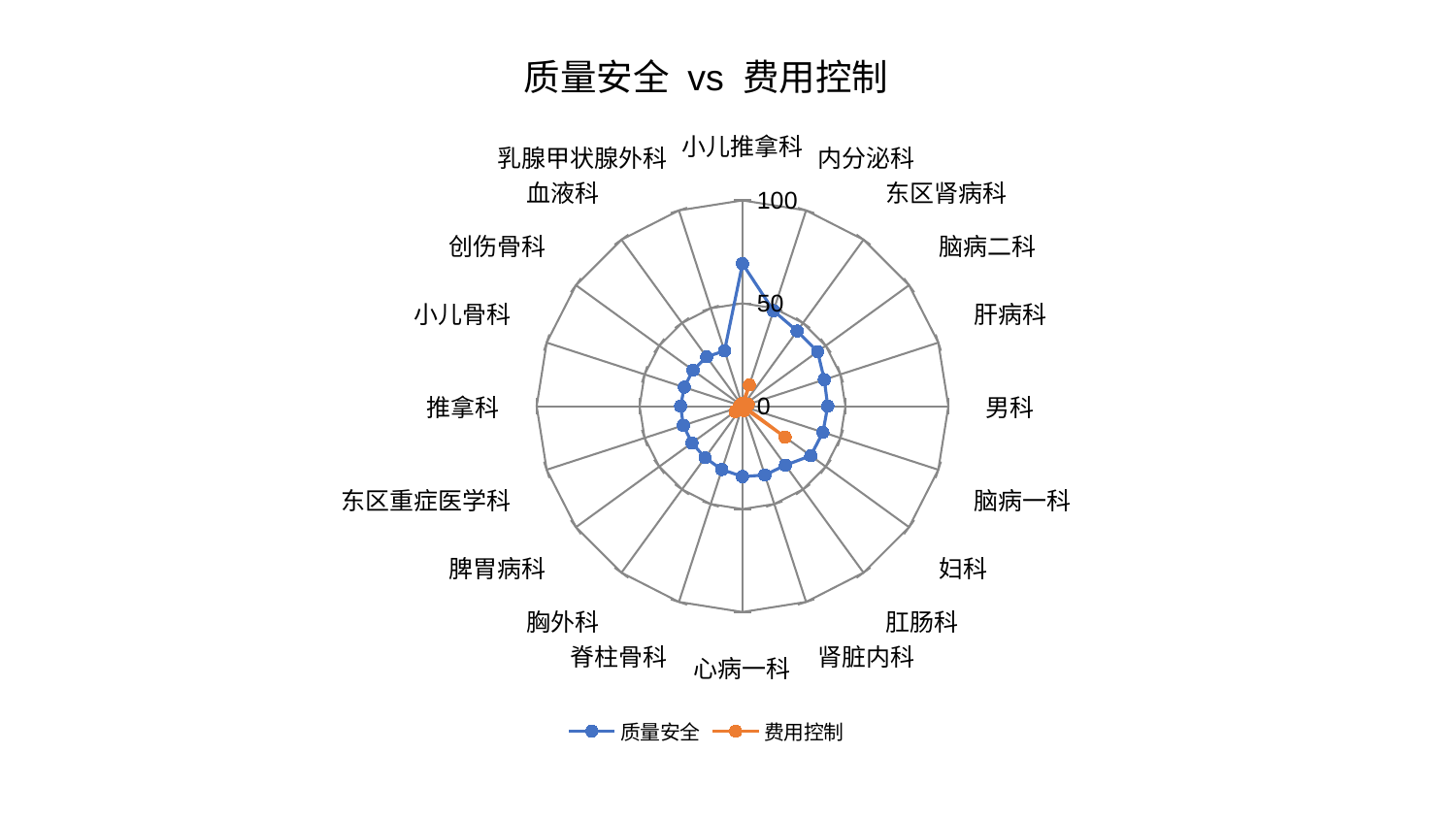

### Chart: 质量安全 vs 费用控制

| Category | 质量安全 | 费用控制 |
|---|---|---|
| 小儿推拿科 | 69.21862965486271 | 1.3359642188073328 |
| 内分泌科 | 48.761950582508106 | 10.842409299209999 |
| 东区肾病科 | 45.140386438060304 | 0.8306975293378169 |
| 脑病二科 | 45.10355414565082 | 1.5508669042902161 |
| 肝病科 | 41.788952491124725 | 2.9337443876993543 |
| 男科 | 41.41038420541579 | 1.1969262752141183 |
| 脑病一科 | 41.076330598537574 | 1.1862533015887866 |
| 妇科 | 40.9751018404622 | 25.599949391990258 |
| 肛肠科 | 35.4493068884678 | 0.8036719146850515 |
| 肾脏内科 | 35.15852303330725 | 2.192191675590914 |
| 心病一科 | 34.204781822665765 | 1.2705380387687237 |
| 脊柱骨科 | 32.3836564768763 | 0.8566288032204641 |
| 胸外科 | 30.94091411020525 | 0.8209613516234785 |
| 脾胃病科 | 30.371393576466595 | 4.343730428310917 |
| 东区重症医学科 | 30.22355348229046 | 1.7112504906019812 |
| 推拿科 | 30.090849241472217 | 0.832277503664639 |
| 小儿骨科 | 29.750695413097834 | 1.3254437320268506 |
| 创伤骨科 | 29.738141333344316 | 0.9746631111374897 |
| 血液科 | 29.639747669505205 | 1.0007643679475873 |
| 乳腺甲状腺外科 | 28.258935553608488 | 1.0725565139197075 |
9